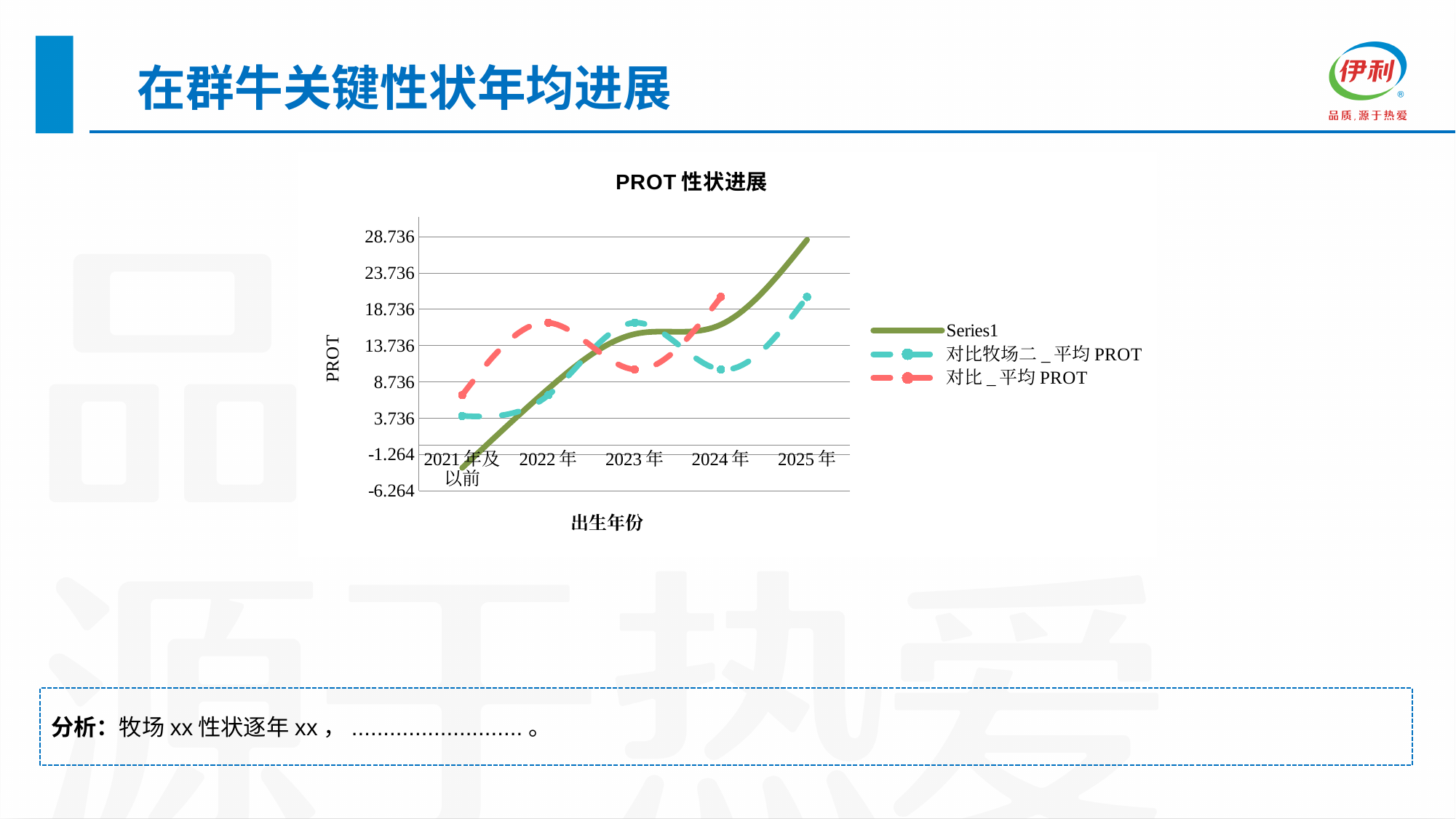

在群牛关键性状年均进展

### Chart: PROT性状进展

| Category |  | 对比牧场二_平均PROT | 对比_平均PROT |
|---|---|---|---|
| 2021年及以前 | -3.12 | 4.04 | 6.92 |
| 2022年 | 7.8 | 6.92 | 16.9 |
| 2023年 | 15.33 | 16.9 | 10.44 |
| 2024年 | 16.63 | 10.44 | 20.45 |
| 2025年 | 28.32 | 20.45 | None |
分析：牧场xx性状逐年xx，...........................。